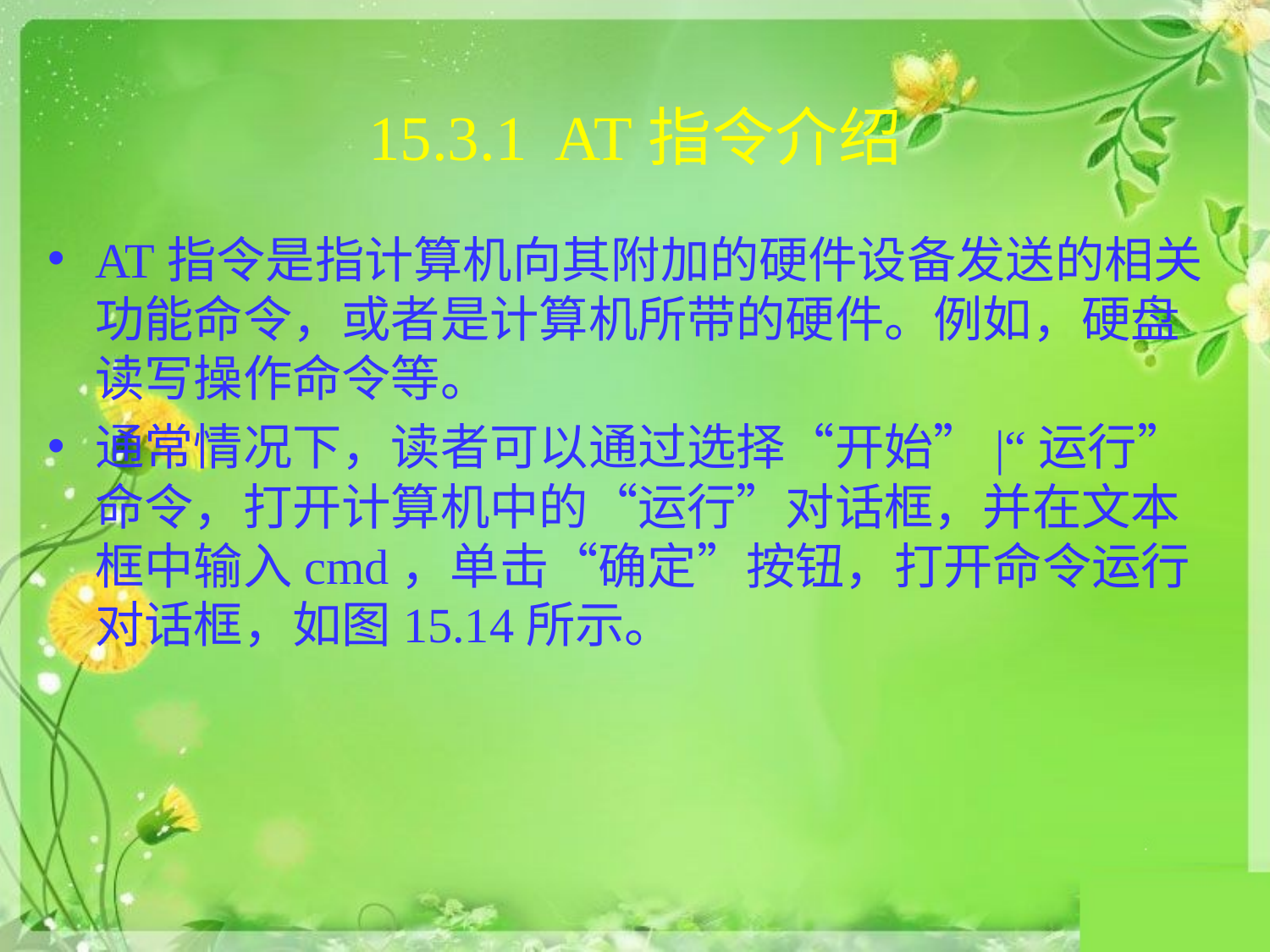

# 15.3.1  AT指令介绍
AT指令是指计算机向其附加的硬件设备发送的相关功能命令，或者是计算机所带的硬件。例如，硬盘读写操作命令等。
通常情况下，读者可以通过选择“开始”|“运行”命令，打开计算机中的“运行”对话框，并在文本框中输入cmd，单击“确定”按钮，打开命令运行对话框，如图15.14所示。